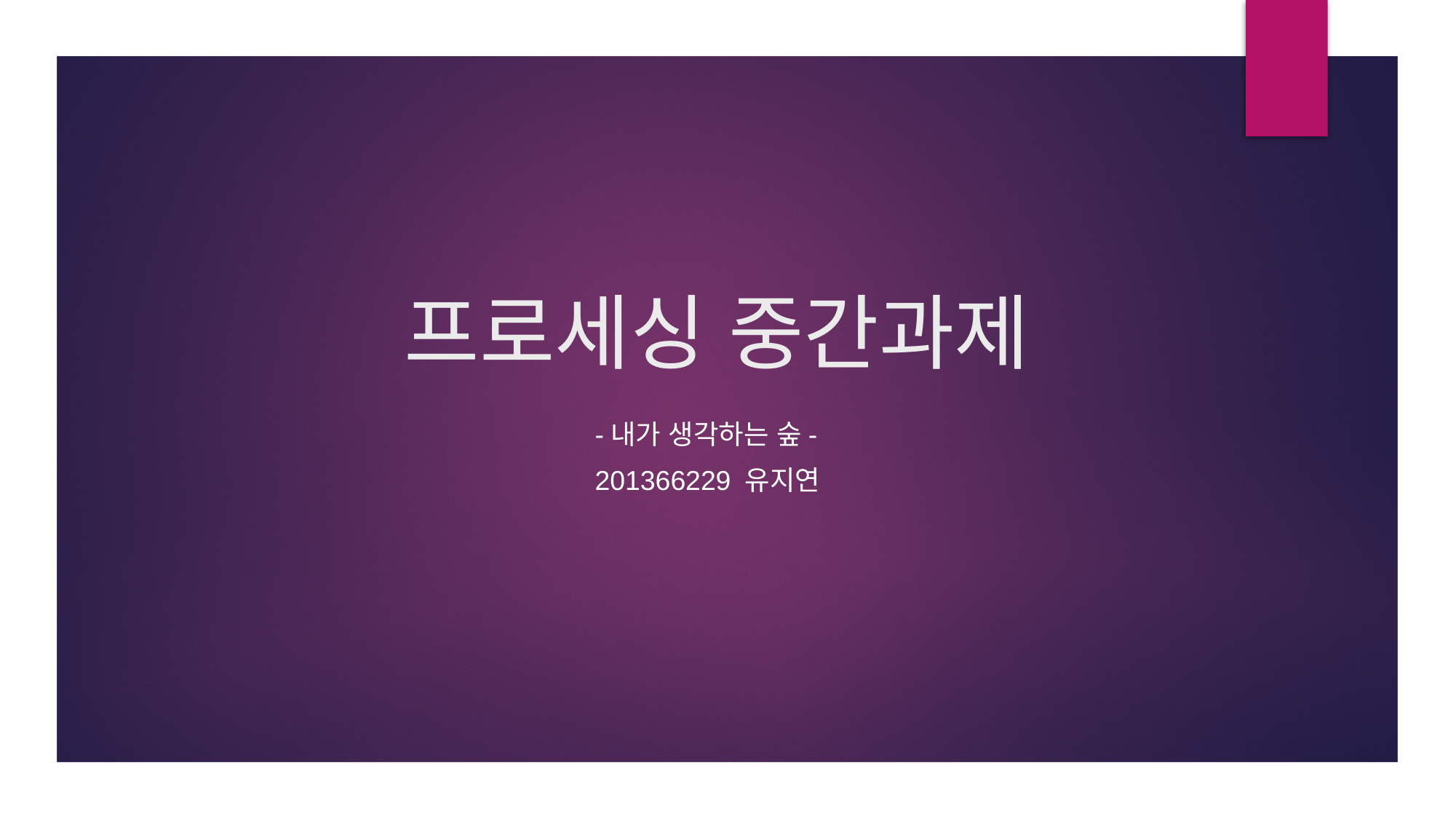

# 프로세싱 중간과제
-내가 생각하는 숲-
201366229 유지연